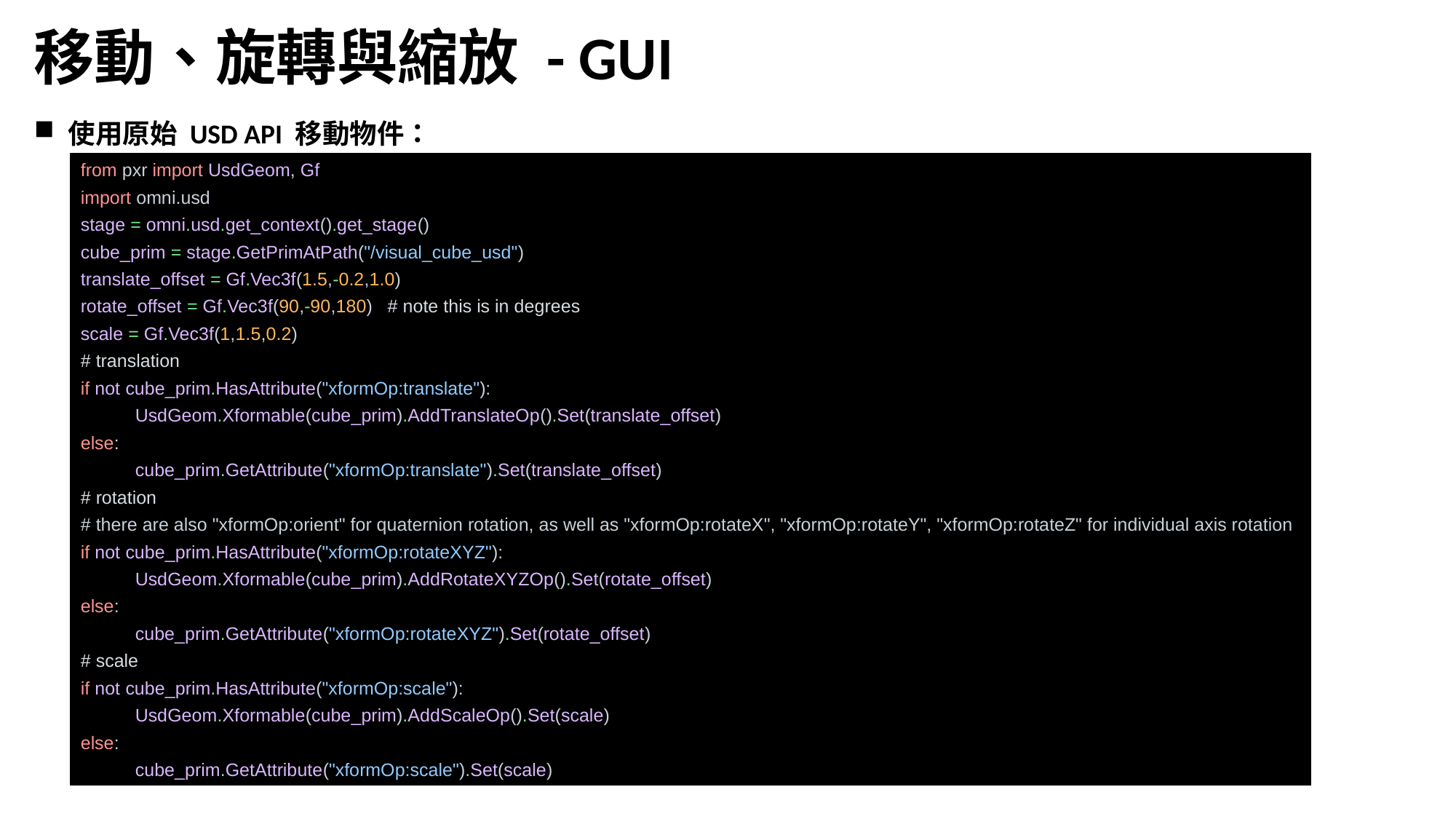

移動、旋轉與縮放 - GUI
使用原始 USD API 移動物件：
from pxr import UsdGeom, Gf
import omni.usd
stage = omni.usd.get_context().get_stage()
cube_prim = stage.GetPrimAtPath("/visual_cube_usd")
translate_offset = Gf.Vec3f(1.5,-0.2,1.0)
rotate_offset = Gf.Vec3f(90,-90,180)   # note this is in degrees
scale = Gf.Vec3f(1,1.5,0.2)
# translation
if not cube_prim.HasAttribute("xformOp:translate"):
UsdGeom.Xformable(cube_prim).AddTranslateOp().Set(translate_offset)
else:
cube_prim.GetAttribute("xformOp:translate").Set(translate_offset)
# rotation
# there are also "xformOp:orient" for quaternion rotation, as well as "xformOp:rotateX", "xformOp:rotateY", "xformOp:rotateZ" for individual axis rotation
if not cube_prim.HasAttribute("xformOp:rotateXYZ"):
UsdGeom.Xformable(cube_prim).AddRotateXYZOp().Set(rotate_offset)
else:
cube_prim.GetAttribute("xformOp:rotateXYZ").Set(rotate_offset)
# scale
if not cube_prim.HasAttribute("xformOp:scale"):
UsdGeom.Xformable(cube_prim).AddScaleOp().Set(scale)
else:
cube_prim.GetAttribute("xformOp:scale").Set(scale)